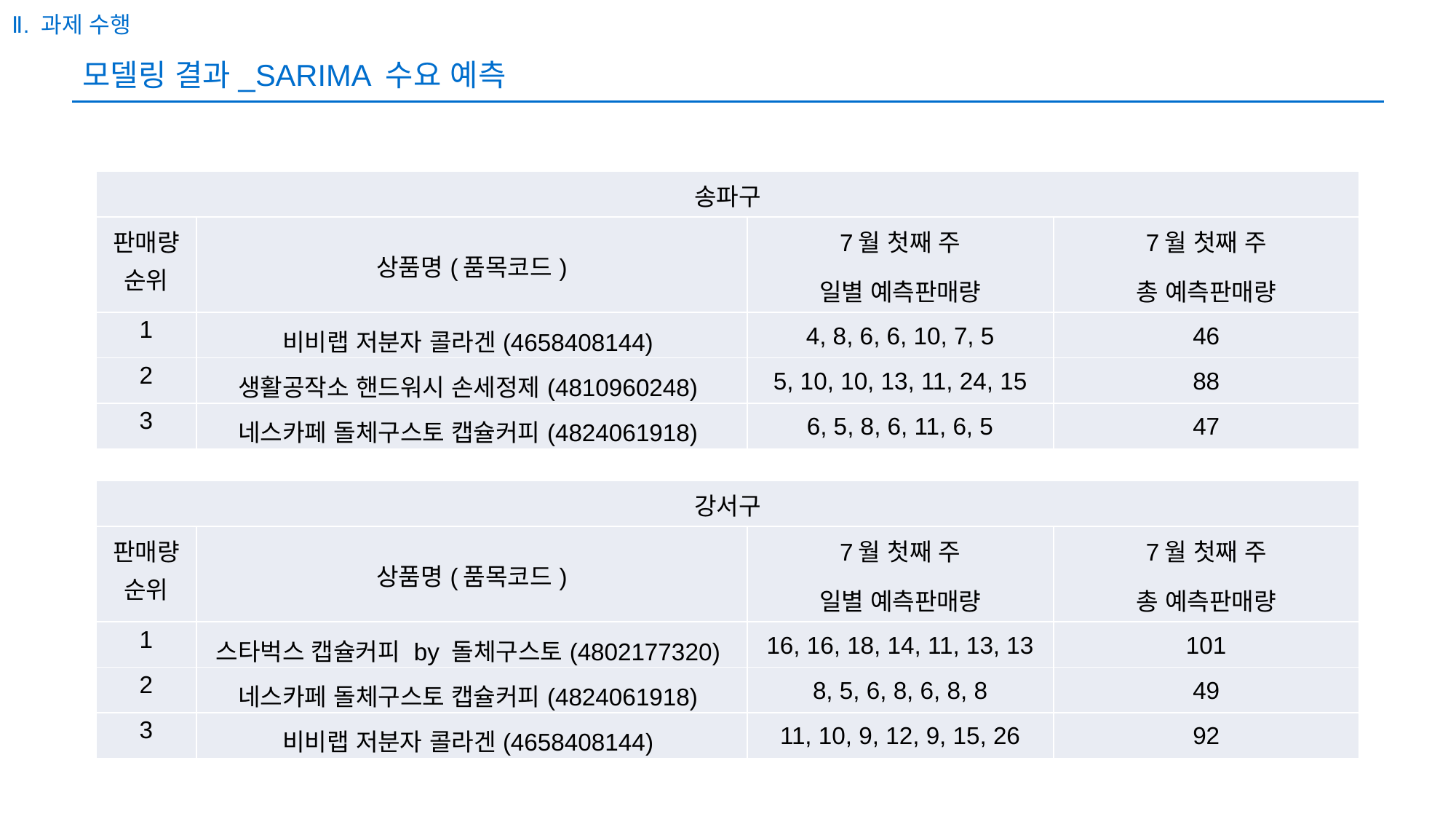

Ⅱ. 과제 수행
# 모델링 결과_SARIMA 수요 예측
| 송파구 |  |  |  |
| --- | --- | --- | --- |
| 판매량 순위 | 상품명(품목코드) | 7월 첫째 주 일별 예측판매량 | 7월 첫째 주 총 예측판매량 |
| 1 | 비비랩 저분자 콜라겐(4658408144) | 4, 8, 6, 6, 10, 7, 5 | 46 |
| 2 | 생활공작소 핸드워시 손세정제(4810960248) | 5, 10, 10, 13, 11, 24, 15 | 88 |
| 3 | 네스카페 돌체구스토 캡슐커피(4824061918) | 6, 5, 8, 6, 11, 6, 5 | 47 |
| 강서구 |  |  |  |
| --- | --- | --- | --- |
| 판매량 순위 | 상품명(품목코드) | 7월 첫째 주 일별 예측판매량 | 7월 첫째 주 총 예측판매량 |
| 1 | 스타벅스 캡슐커피 by 돌체구스토(4802177320) | 16, 16, 18, 14, 11, 13, 13 | 101 |
| 2 | 네스카페 돌체구스토 캡슐커피(4824061918) | 8, 5, 6, 8, 6, 8, 8 | 49 |
| 3 | 비비랩 저분자 콜라겐(4658408144) | 11, 10, 9, 12, 9, 15, 26 | 92 |